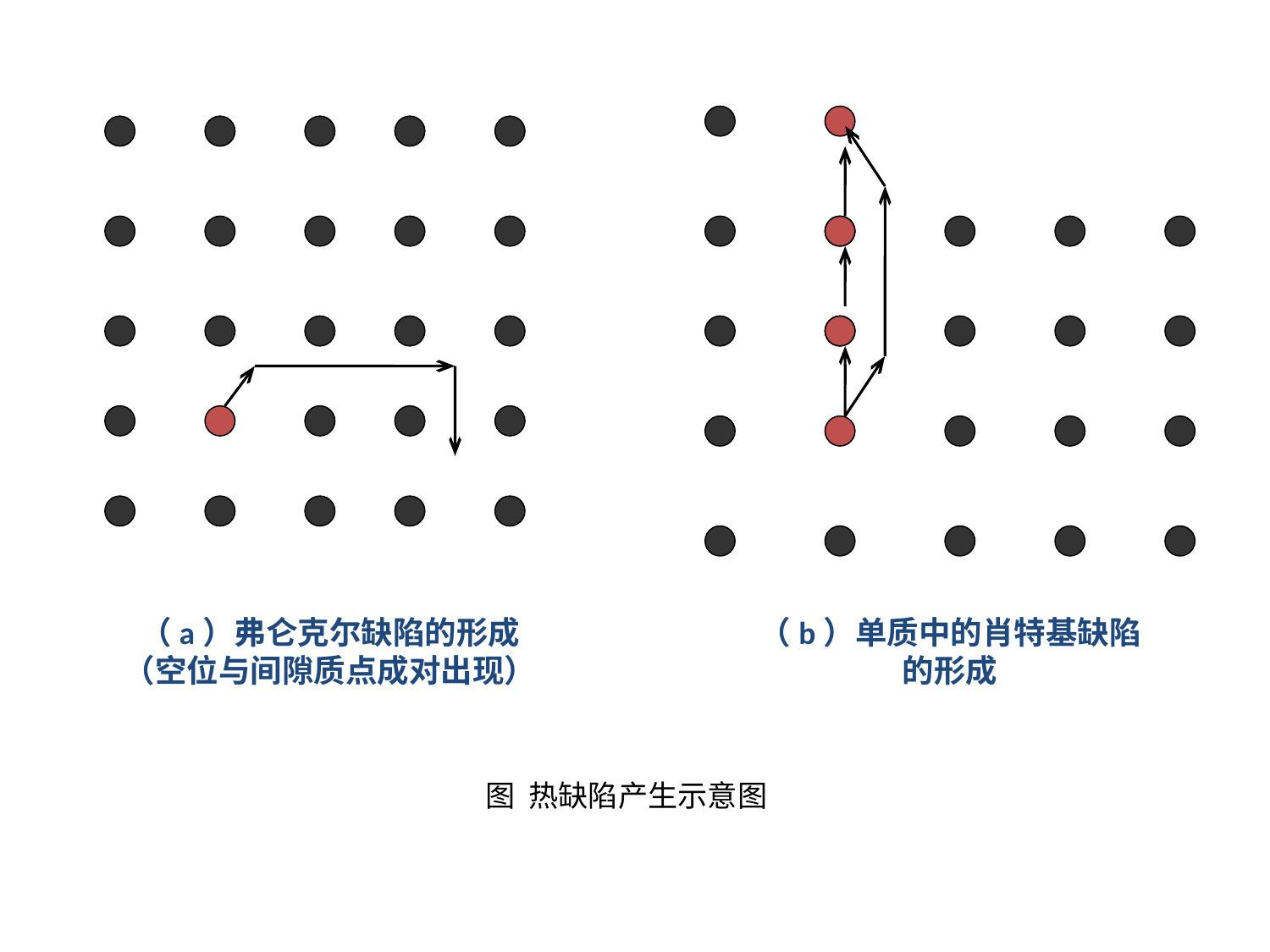

（a）弗仑克尔缺陷的形成（空位与间隙质点成对出现）
（b）单质中的肖特基缺陷的形成
# 图  热缺陷产生示意图